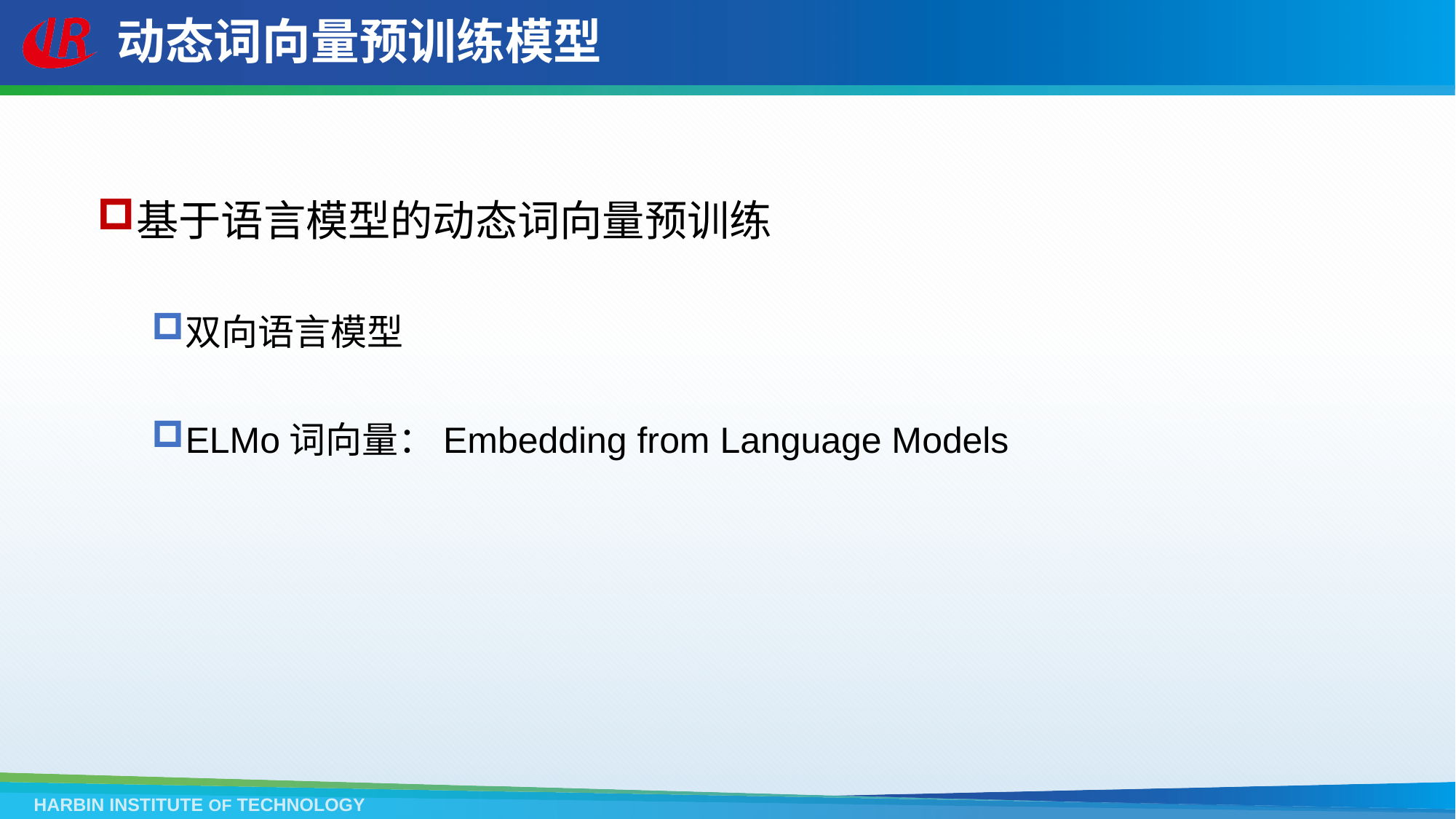

# 动态词向量预训练模型

基于语言模型的动态词向量预训练

双向语言模型

ELMo词向量：Embedding from Language Models

17
HARBIN INSTITUTE OF TECHNOLOGY